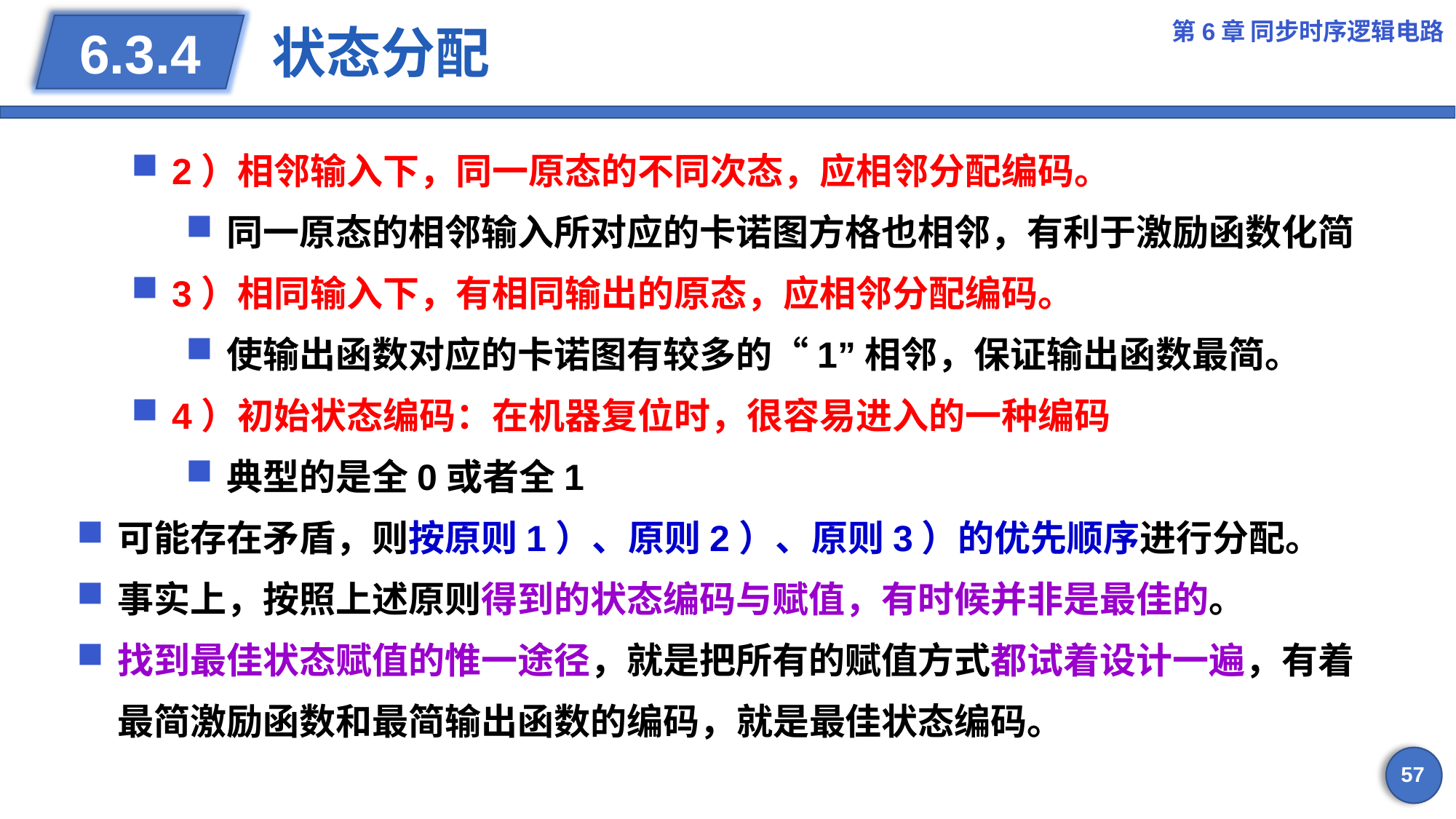

第6章 同步时序逻辑电路
# 状态分配
6.3.4
2）相邻输入下，同一原态的不同次态，应相邻分配编码。
同一原态的相邻输入所对应的卡诺图方格也相邻，有利于激励函数化简
3）相同输入下，有相同输出的原态，应相邻分配编码。
使输出函数对应的卡诺图有较多的“1”相邻，保证输出函数最简。
4）初始状态编码：在机器复位时，很容易进入的一种编码
典型的是全0或者全1
可能存在矛盾，则按原则1）、原则2）、原则3）的优先顺序进行分配。
事实上，按照上述原则得到的状态编码与赋值，有时候并非是最佳的。
找到最佳状态赋值的惟一途径，就是把所有的赋值方式都试着设计一遍，有着最简激励函数和最简输出函数的编码，就是最佳状态编码。
57